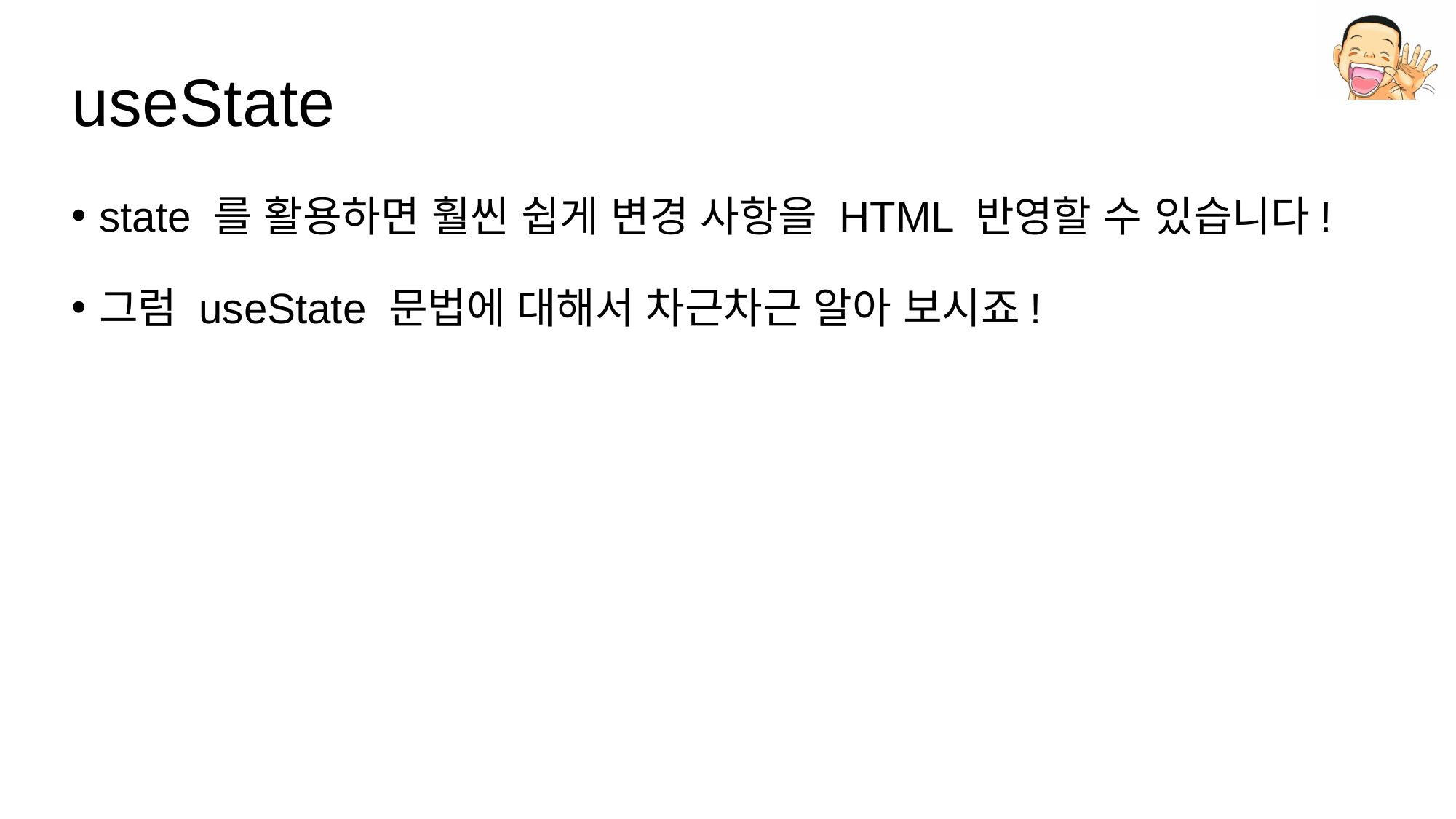

# useState
state 를 활용하면 훨씬 쉽게 변경 사항을 HTML 반영할 수 있습니다!
그럼 useState 문법에 대해서 차근차근 알아 보시죠!